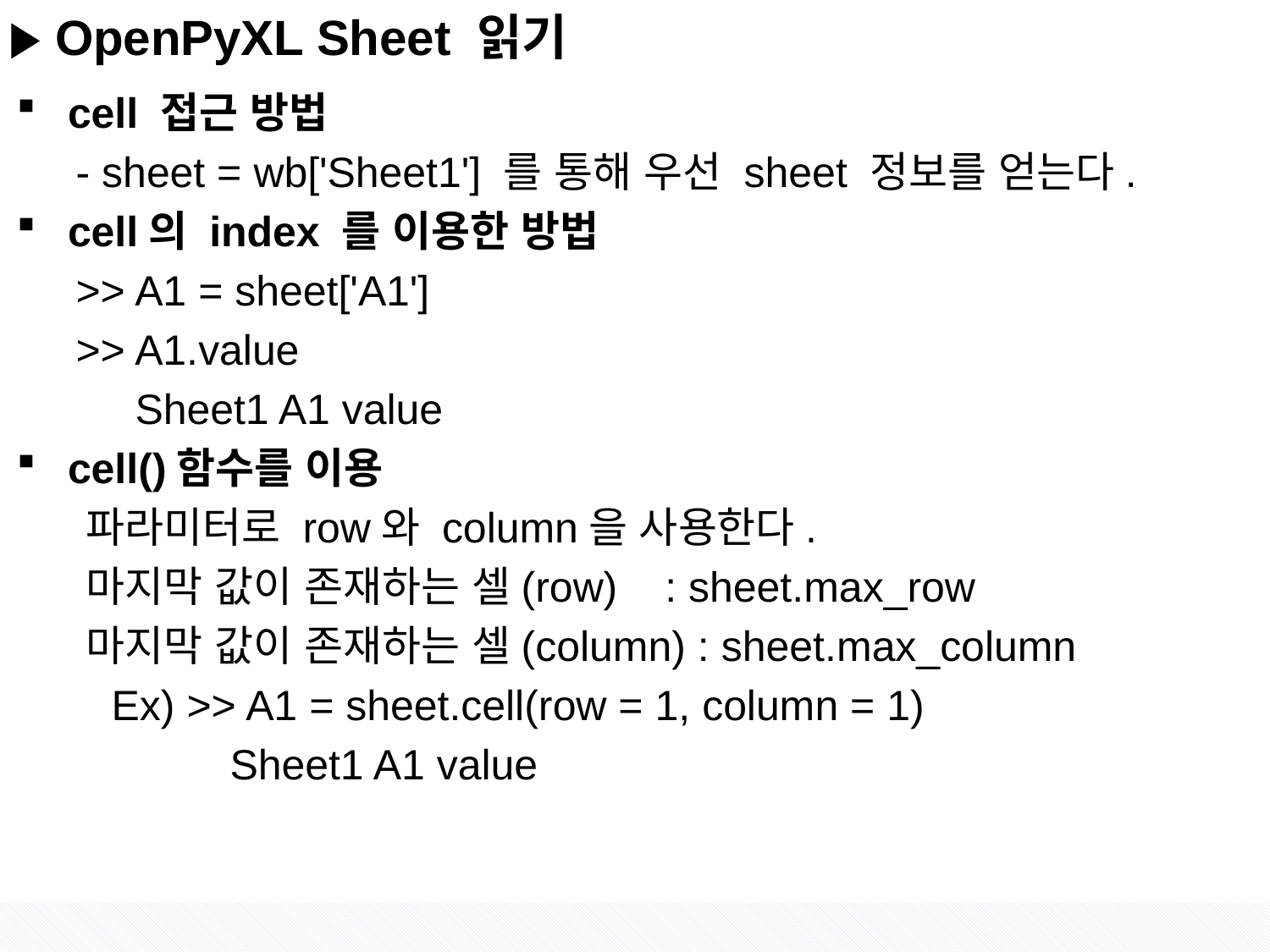

#
▶ OpenPyXL Sheet 읽기
cell 접근 방법
     - sheet = wb['Sheet1'] 를 통해 우선 sheet 정보를 얻는다.
cell의 index 를 이용한 방법
     >> A1 = sheet['A1']
     >> A1.value
          Sheet1 A1 value
cell()함수를 이용
     파라미터로 row와 column을 사용한다.
     마지막 값이 존재하는 셀(row)    : sheet.max_row
     마지막 값이 존재하는 셀(column) : sheet.max_column
        Ex) >> A1 = sheet.cell(row = 1, column = 1)
                  Sheet1 A1 value